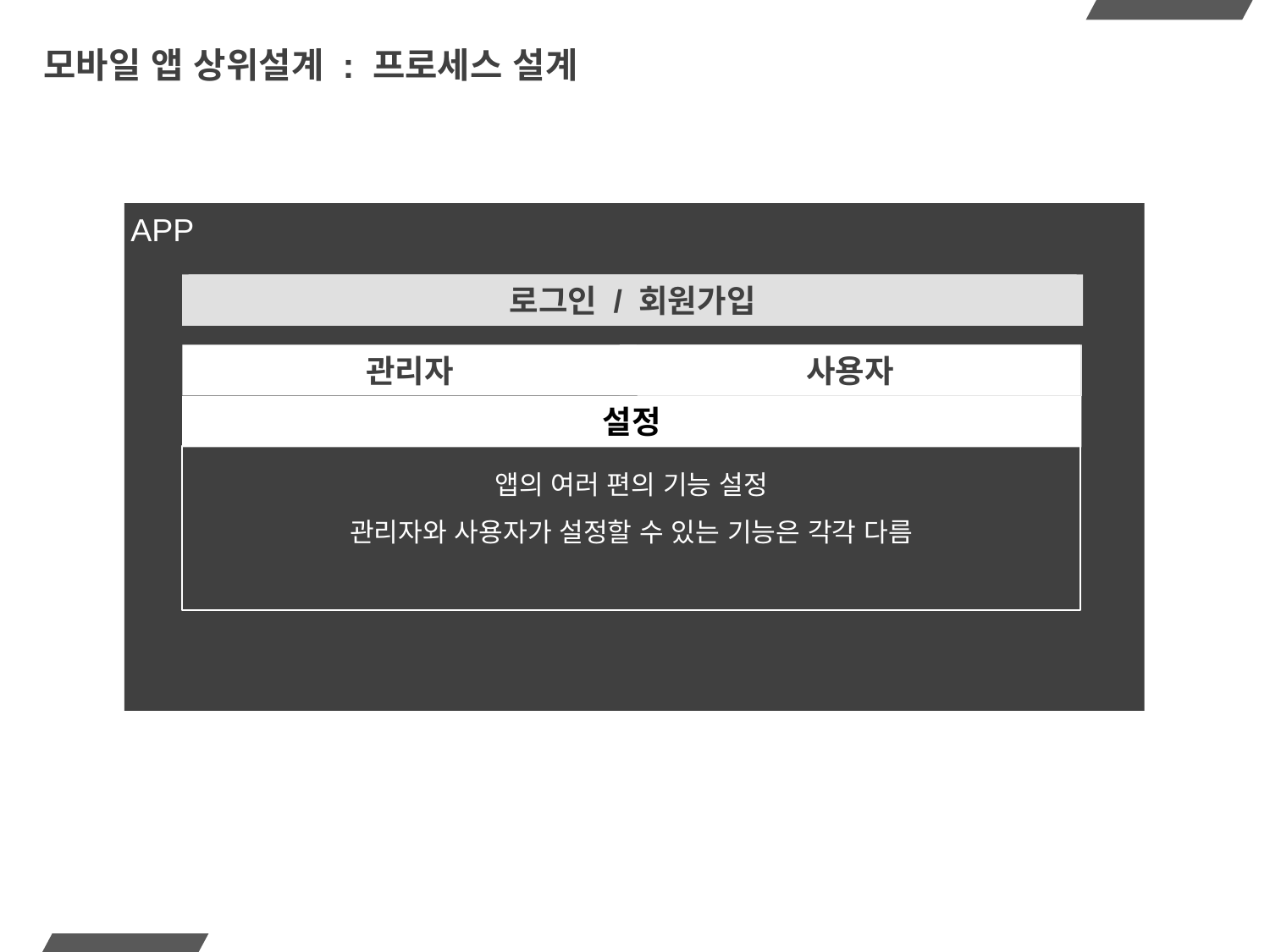

# 모바일 앱 상위설계 : 프로세스 설계
APP

로그인 / 회원가입
사용자
관리자

설정

앱의 여러 편의 기능 설정
관리자와 사용자가 설정할 수 있는 기능은 각각 다름